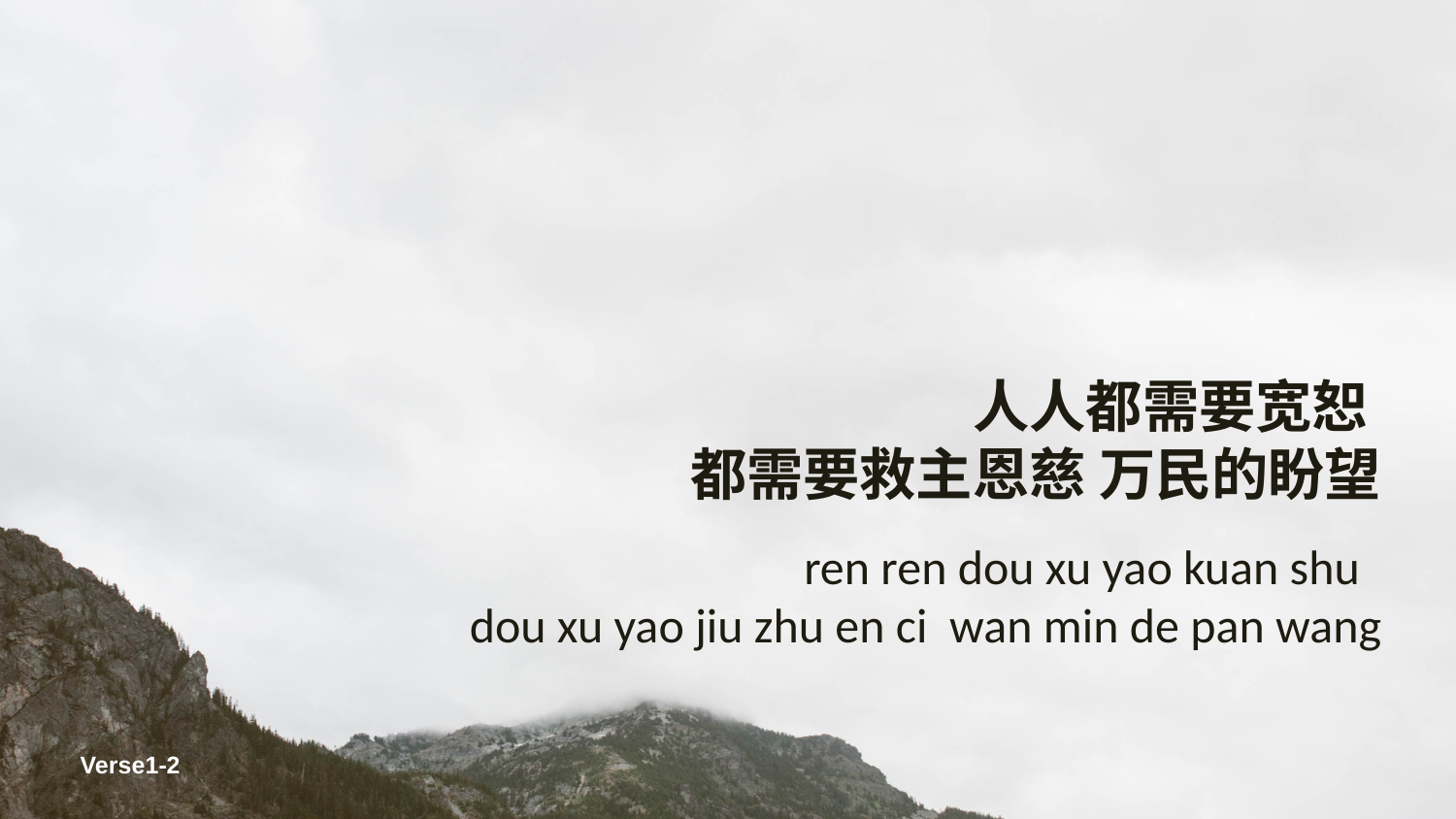

人人都需要宽恕
都需要救主恩慈 万民的盼望

ren ren dou xu yao kuan shu
dou xu yao jiu zhu en ci  wan min de pan wang
Verse1-2